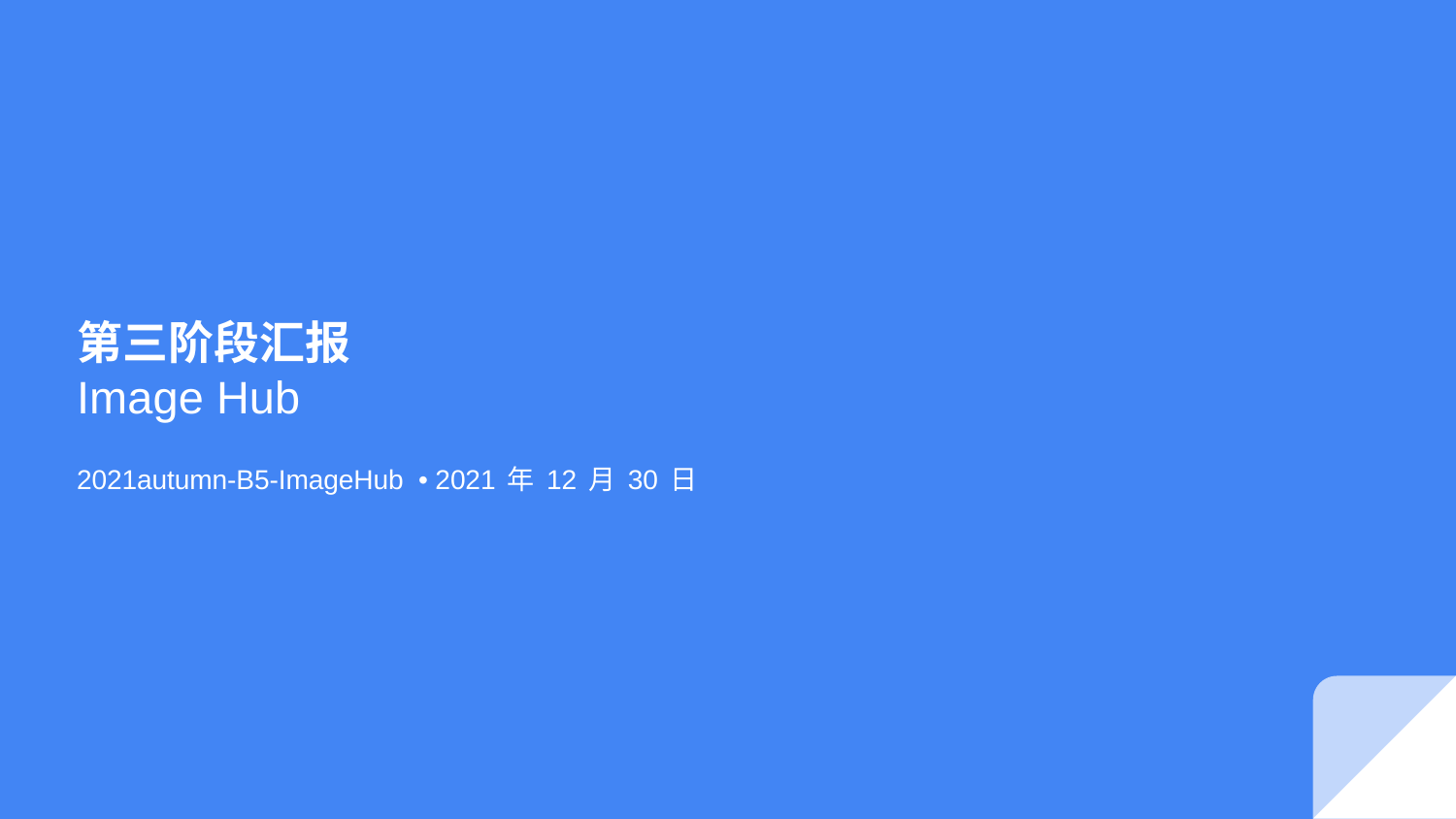

# 第三阶段汇报 Image Hub
2021autumn-B5-ImageHub  • 2021 年 12 月 30 日